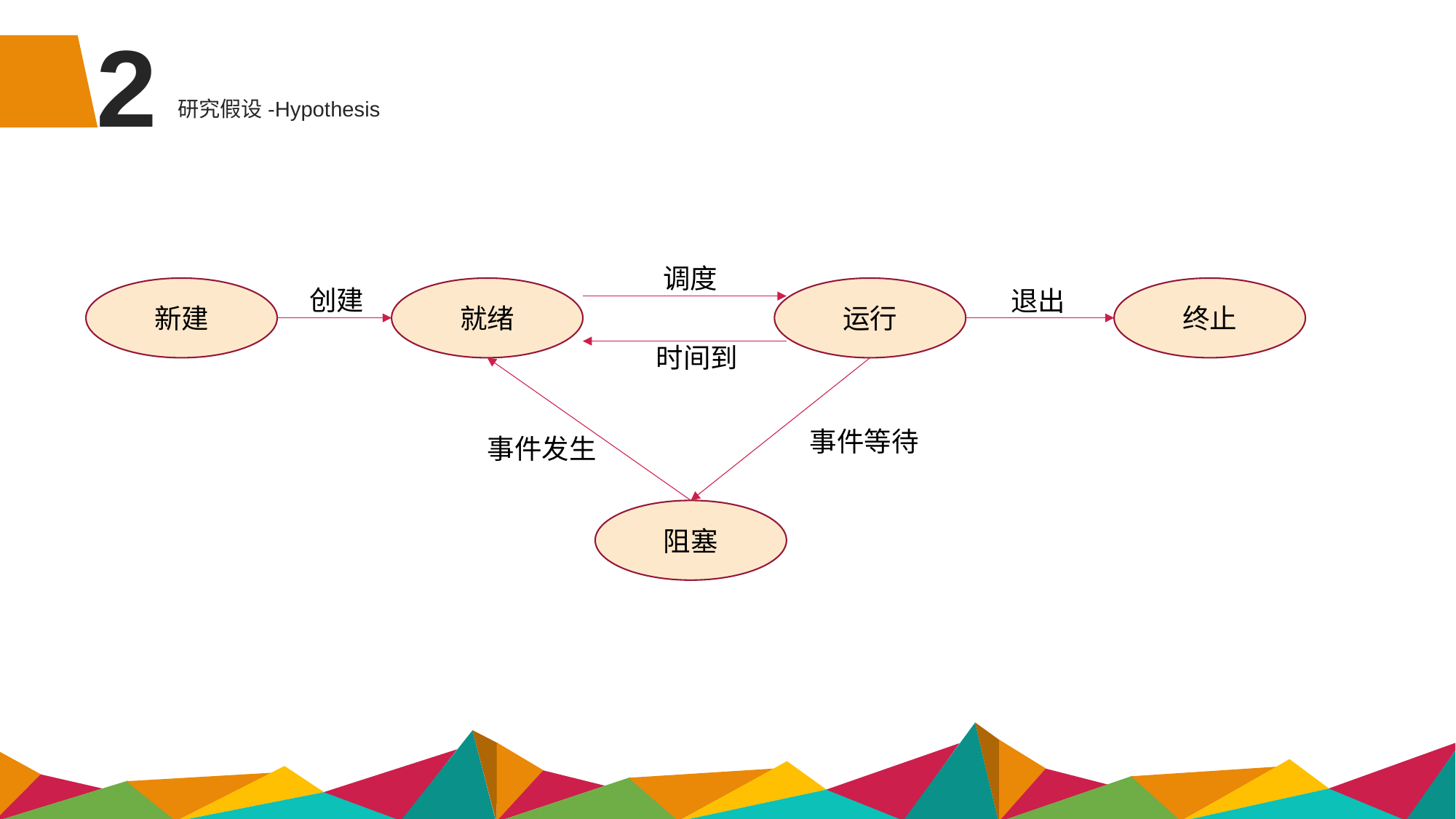

2

研究假设-Hypothesis
调度
新建
创建
就绪
运行
终止
退出
时间到
事件等待
事件发生
阻塞